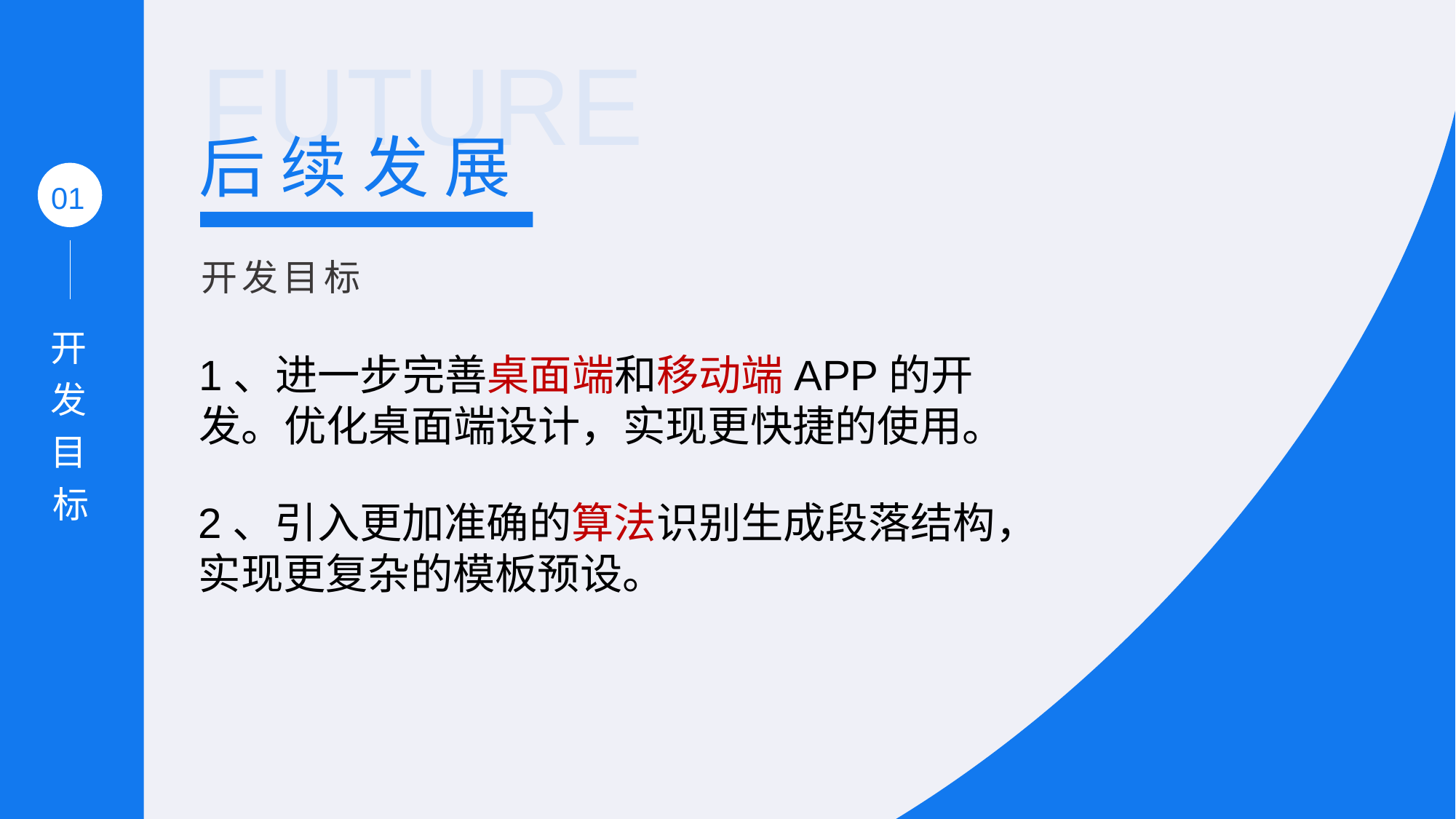

FUTURE
后 续 发 展

01

开发目标
开发目标
1、进一步完善桌面端和移动端APP的开发。优化桌面端设计，实现更快捷的使用。
2、引入更加准确的算法识别生成段落结构，实现更复杂的模板预设。